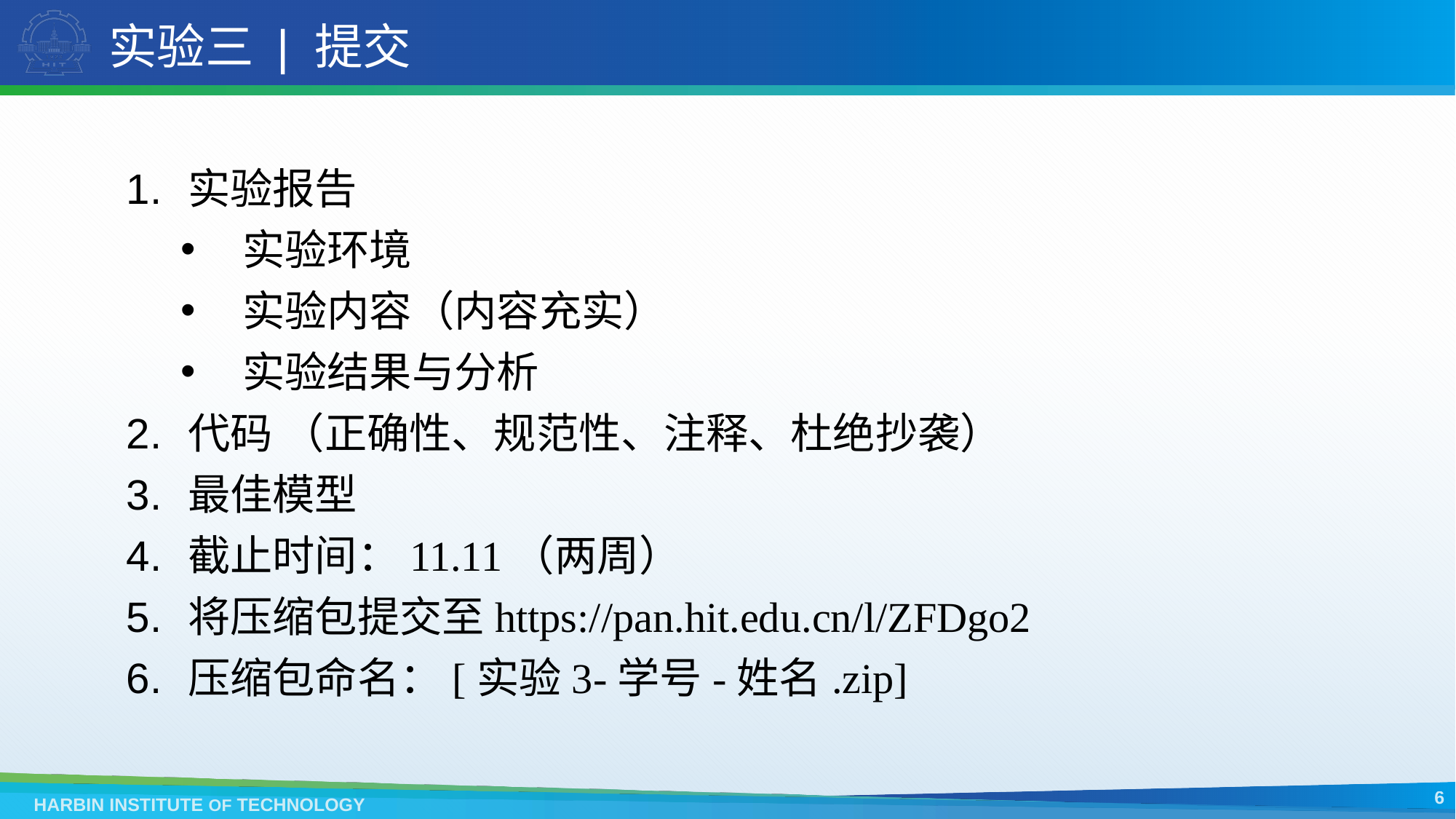

# 实验三 | 提交
实验报告
实验环境
实验内容（内容充实）
实验结果与分析
代码 （正确性、规范性、注释、杜绝抄袭）
最佳模型
截止时间：11.11（两周）
将压缩包提交至https://pan.hit.edu.cn/l/ZFDgo2
压缩包命名：[实验3-学号-姓名.zip]
6
HARBIN INSTITUTE OF TECHNOLOGY